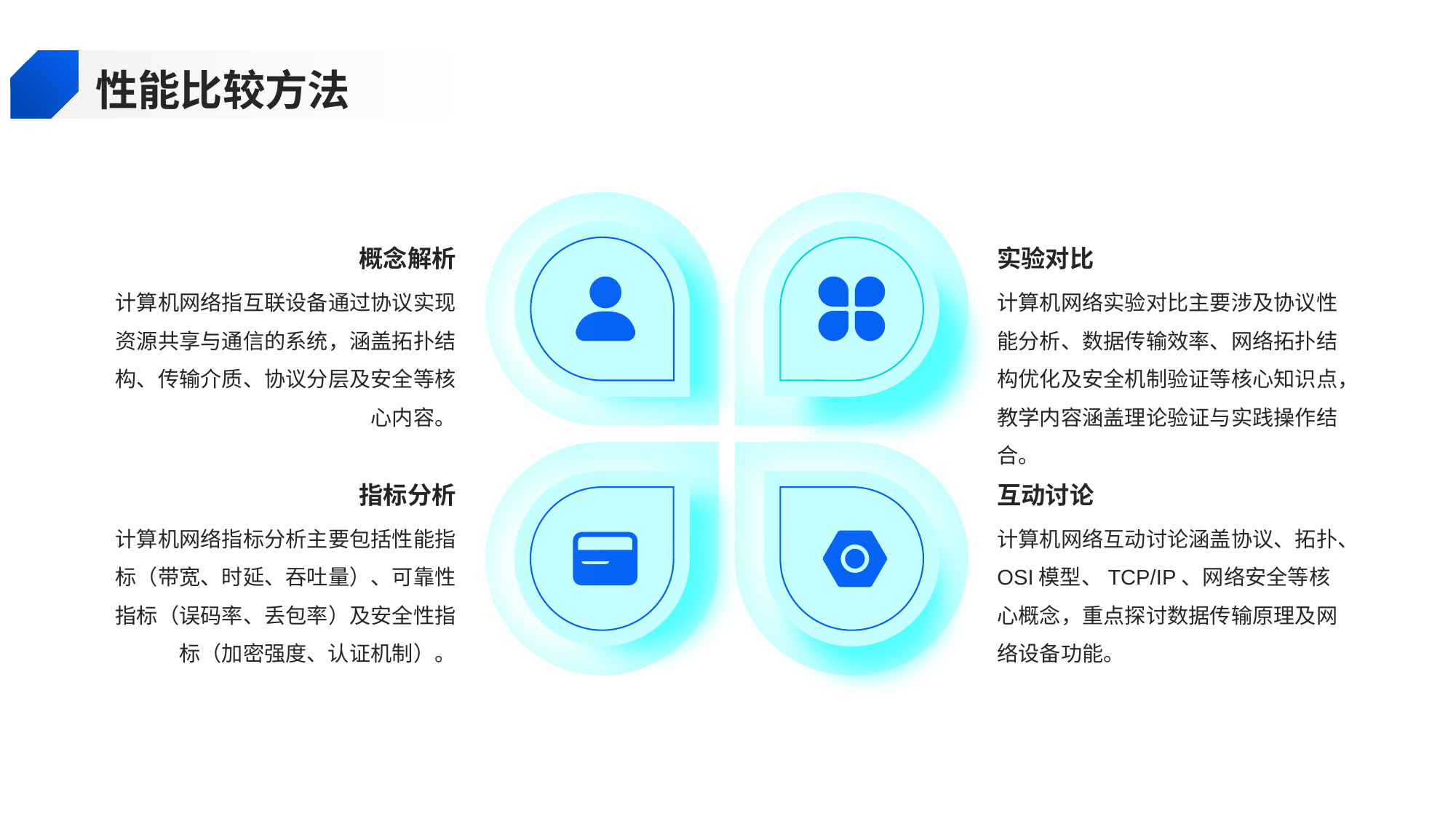

性能比较方法

概念解析
实验对比

计算机网络指互联设备通过协议实现资源共享与通信的系统，涵盖拓扑结构、传输介质、协议分层及安全等核心内容。
计算机网络实验对比主要涉及协议性能分析、数据传输效率、网络拓扑结构优化及安全机制验证等核心知识点，教学内容涵盖理论验证与实践操作结合。

指标分析
互动讨论

计算机网络指标分析主要包括性能指标（带宽、时延、吞吐量）、可靠性指标（误码率、丢包率）及安全性指标（加密强度、认证机制）。
计算机网络互动讨论涵盖协议、拓扑、OSI模型、TCP/IP、网络安全等核心概念，重点探讨数据传输原理及网络设备功能。